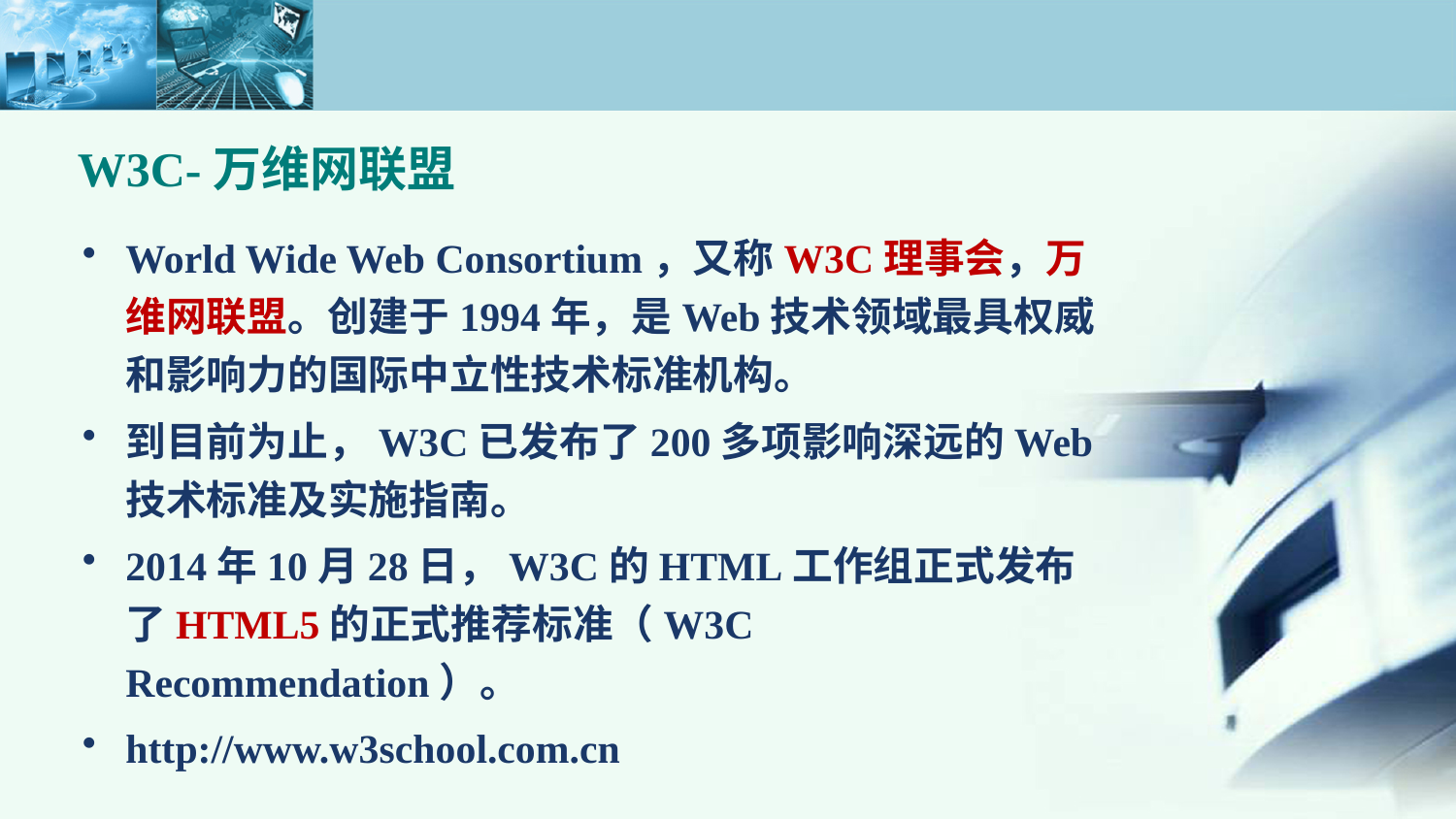

W3C-万维网联盟
World Wide Web Consortium，又称W3C理事会，万维网联盟。创建于1994年，是Web技术领域最具权威和影响力的国际中立性技术标准机构。
到目前为止，W3C已发布了200多项影响深远的Web技术标准及实施指南。
2014年10月28日，W3C的HTML工作组正式发布了HTML5的正式推荐标准（W3C Recommendation）。
http://www.w3school.com.cn